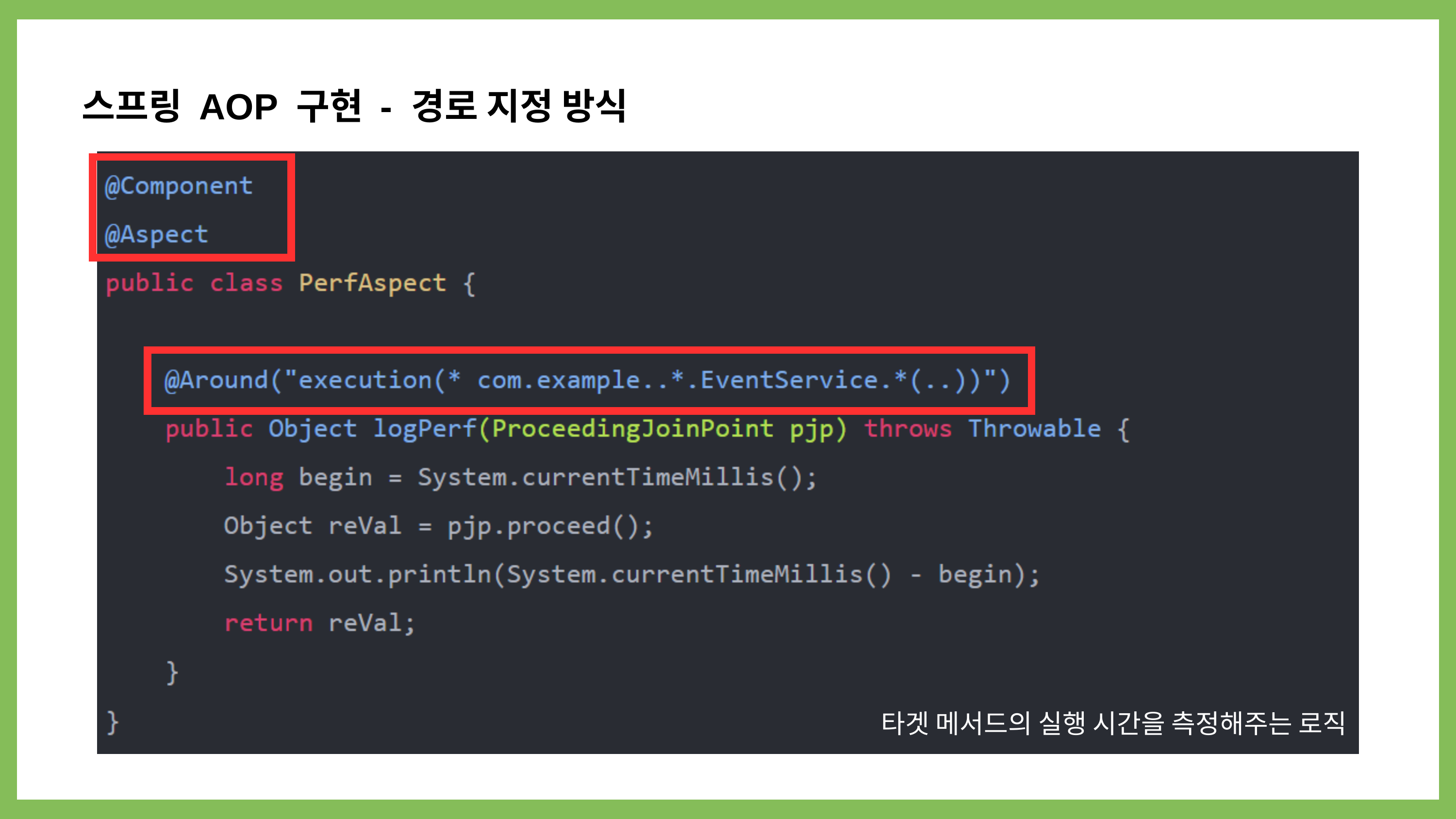

스프링 AOP 구현 - 경로 지정 방식

타겟 메서드의 실행 시간을 측정해주는 로직